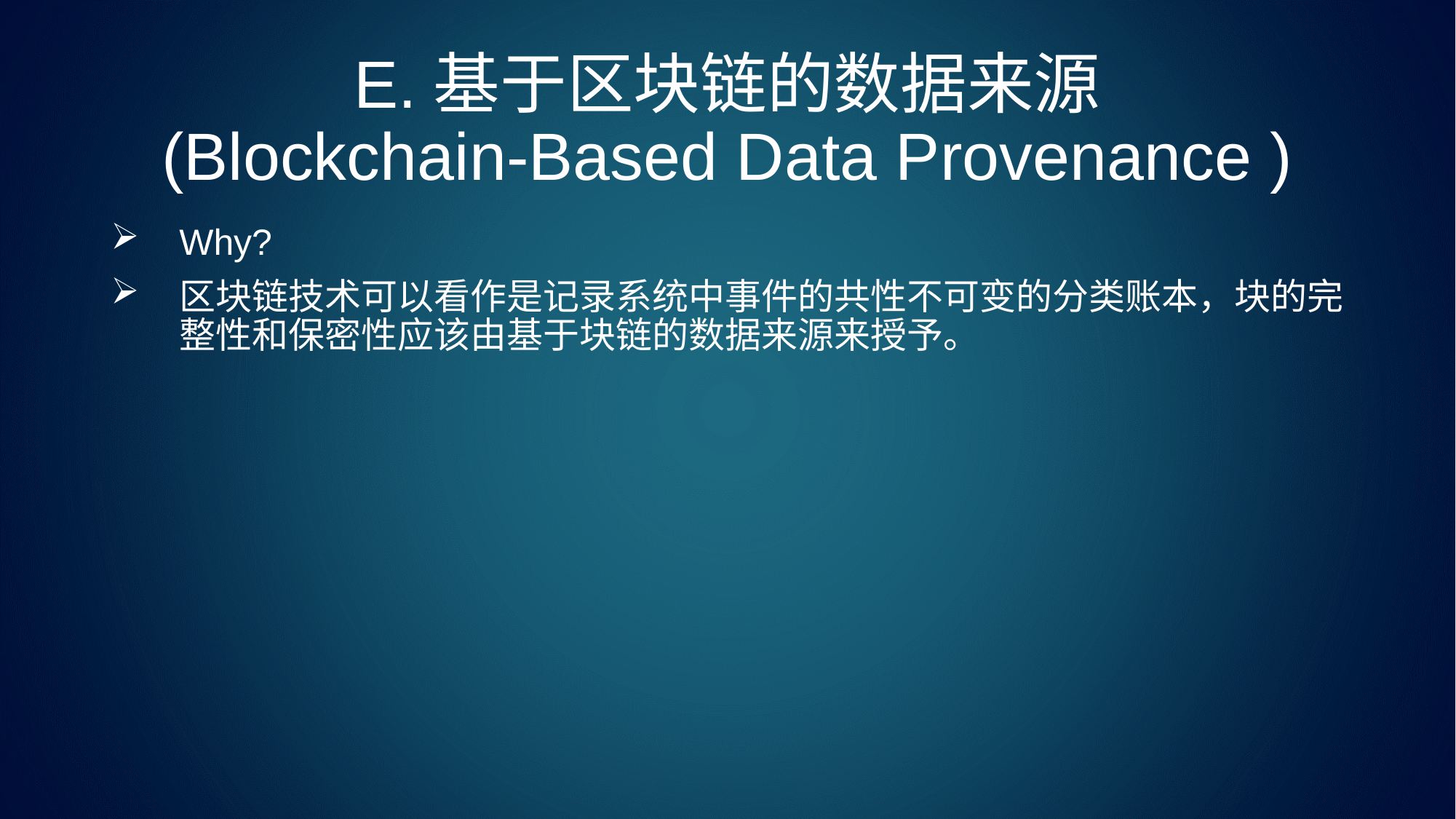

# E.基于区块链的数据来源 (Blockchain-Based Data Provenance )
Why?
区块链技术可以看作是记录系统中事件的共性不可变的分类账本，块的完整性和保密性应该由基于块链的数据来源来授予。